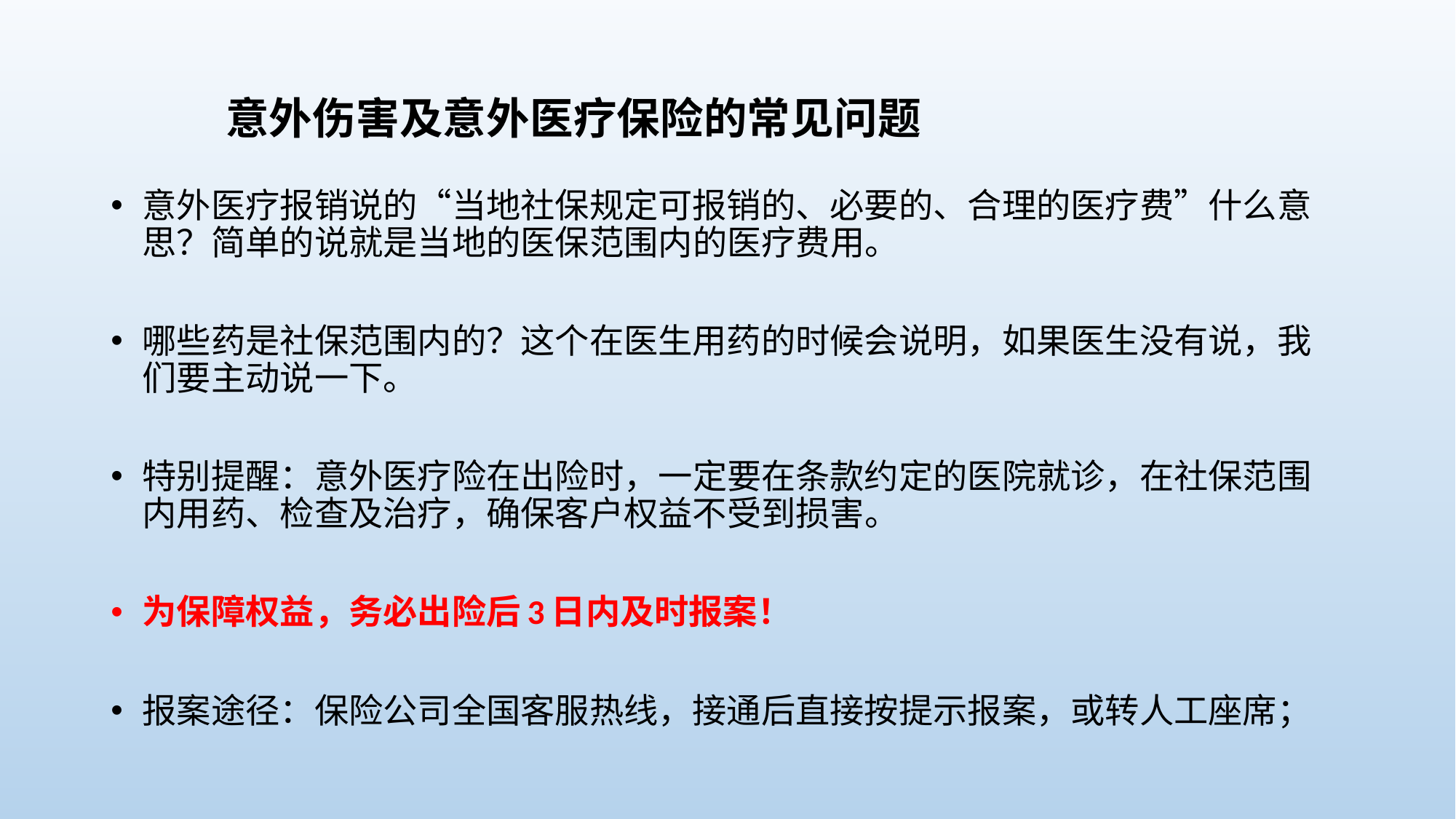

# 意外伤害及意外医疗保险的常见问题
意外医疗报销说的“当地社保规定可报销的、必要的、合理的医疗费”什么意思？简单的说就是当地的医保范围内的医疗费用。

哪些药是社保范围内的？这个在医生用药的时候会说明，如果医生没有说，我们要主动说一下。

特别提醒：意外医疗险在出险时，一定要在条款约定的医院就诊，在社保范围内用药、检查及治疗，确保客户权益不受到损害。

为保障权益，务必出险后3日内及时报案！

报案途径：保险公司全国客服热线，接通后直接按提示报案，或转人工座席；